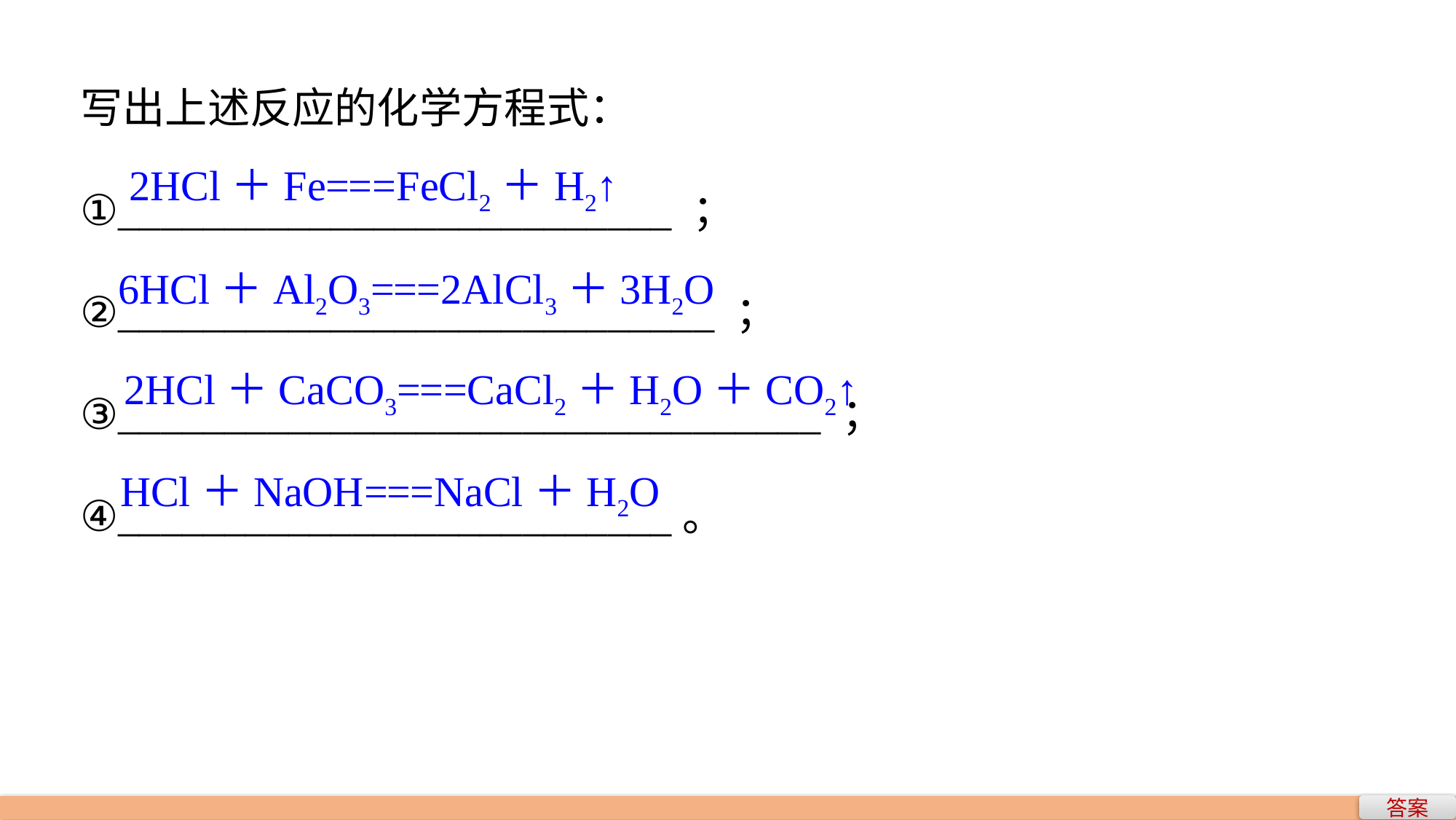

写出上述反应的化学方程式：
①__________________________ ；
②____________________________ ；
③_________________________________ ；
④__________________________。
2HCl＋Fe===FeCl2＋H2↑
6HCl＋Al2O3===2AlCl3＋3H2O
2HCl＋CaCO3===CaCl2＋H2O＋CO2↑
HCl＋NaOH===NaCl＋H2O
答案